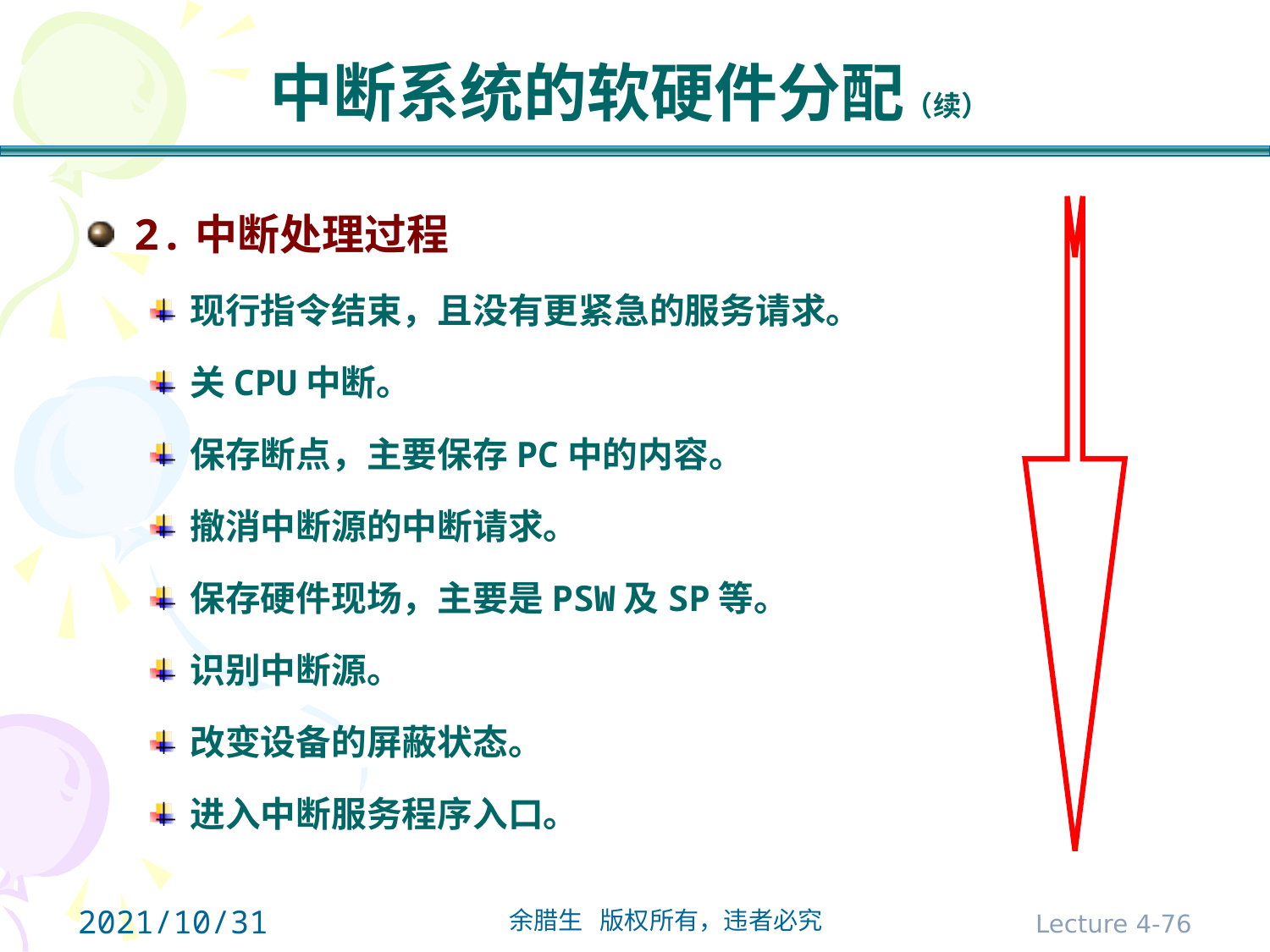

# 中断系统的软硬件分配（续）
2.中断处理过程
现行指令结束，且没有更紧急的服务请求。
关CPU中断。
保存断点，主要保存PC中的内容。
撤消中断源的中断请求。
保存硬件现场，主要是PSW及SP等。
识别中断源。
改变设备的屏蔽状态。
进入中断服务程序入口。

2021/10/31
Lecture 4-76